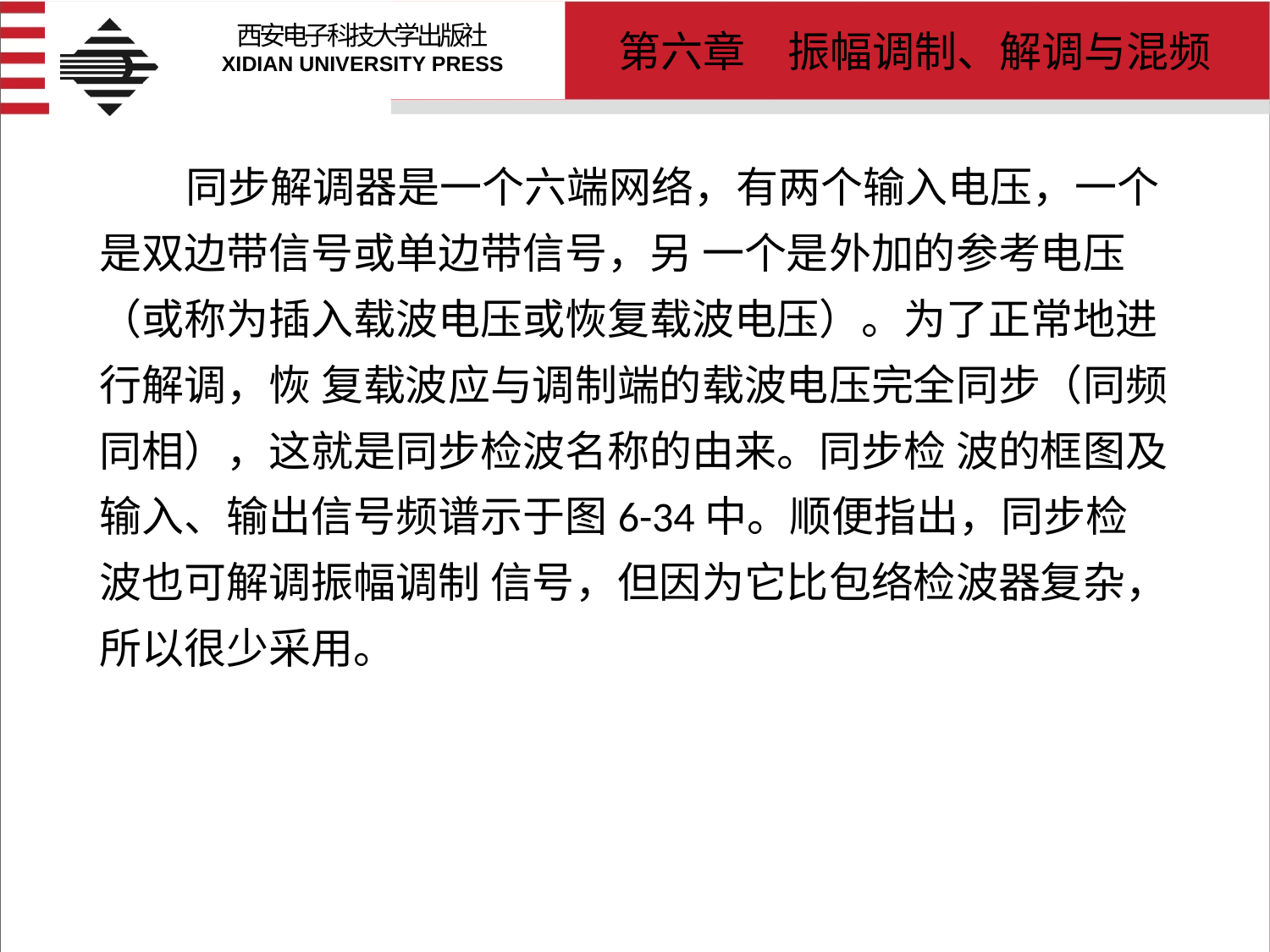

# 同步解调器是一个六端网络，有两个输入电压，一个是双边带信号或单边带信号，另 一个是外加的参考电压（或称为插入载波电压或恢复载波电压）。为了正常地进行解调，恢 复载波应与调制端的载波电压完全同步（同频同相），这就是同步检波名称的由来。同步检 波的框图及输入、输出信号频谱示于图6-34中。顺便指出，同步检波也可解调振幅调制 信号，但因为它比包络检波器复杂，所以很少采用。